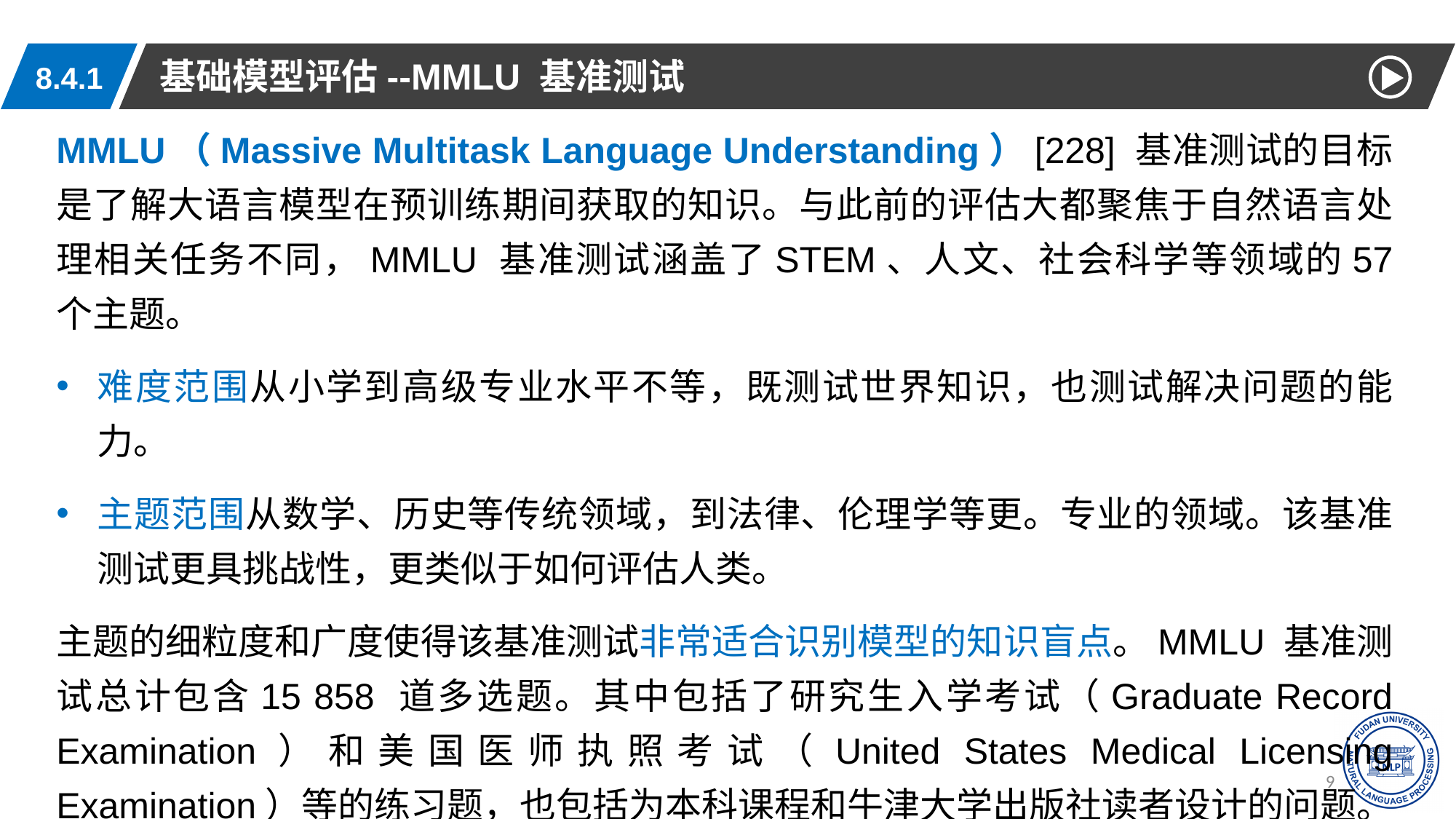

基础模型评估--MMLU 基准测试
8.4.1

MMLU（Massive Multitask Language Understanding）[228] 基准测试的目标是了解大语言模型在预训练期间获取的知识。与此前的评估大都聚焦于自然语言处理相关任务不同，MMLU 基准测试涵盖了STEM、人文、社会科学等领域的57 个主题。
难度范围从小学到高级专业水平不等，既测试世界知识，也测试解决问题的能力。
主题范围从数学、历史等传统领域，到法律、伦理学等更。专业的领域。该基准测试更具挑战性，更类似于如何评估人类。
主题的细粒度和广度使得该基准测试非常适合识别模型的知识盲点。MMLU 基准测试总计包含15 858 道多选题。其中包括了研究生入学考试（Graduate Record Examination）和美国医师执照考试（United States Medical Licensing Examination）等的练习题，也包括为本科课程和牛津大学出版社读者设计的问题。
93